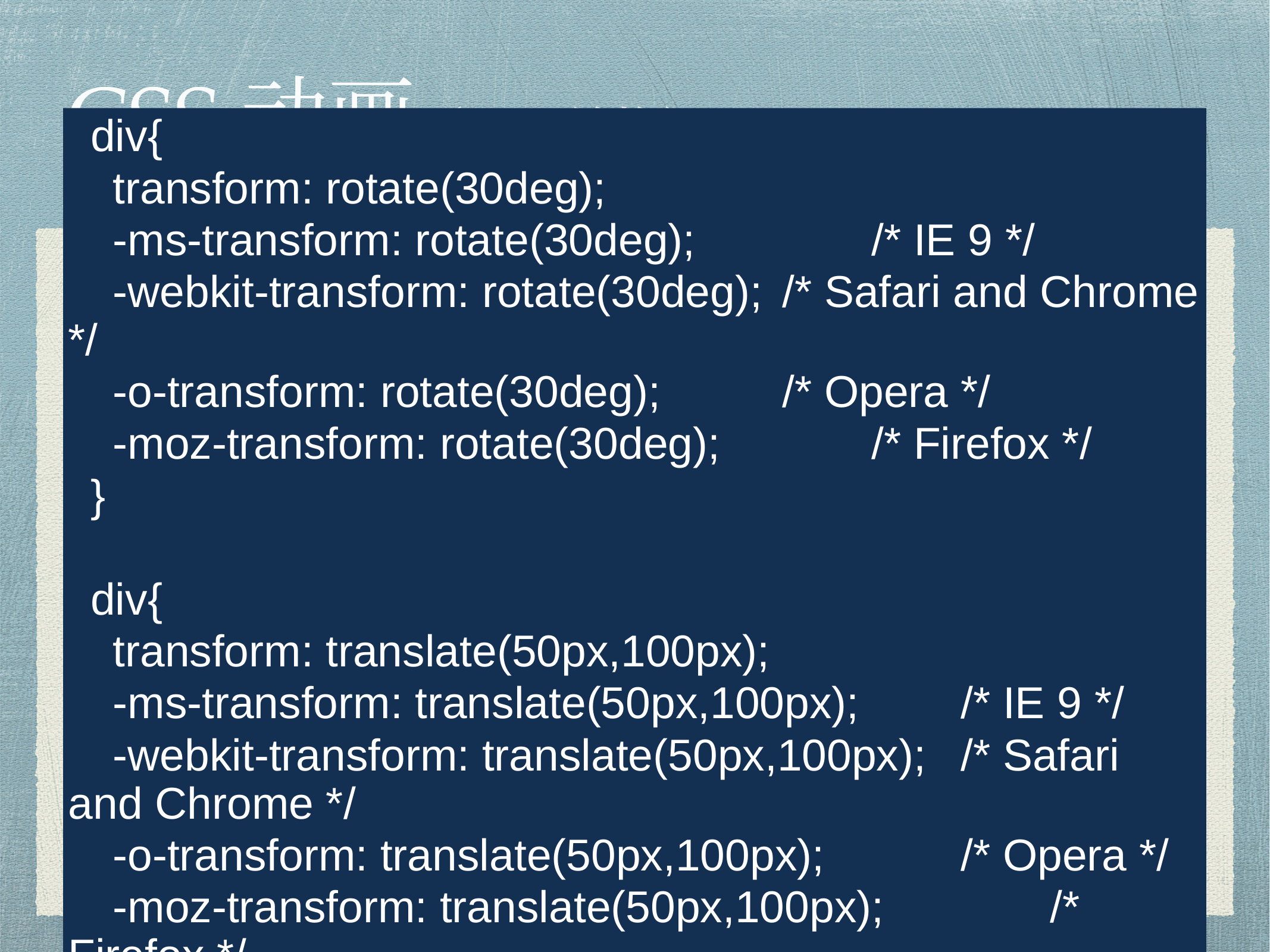

# CSS动画（2D 转换）
div{
transform: rotate(30deg);
-ms-transform: rotate(30deg);		/* IE 9 */
-webkit-transform: rotate(30deg);	/* Safari and Chrome */
-o-transform: rotate(30deg);		/* Opera */
-moz-transform: rotate(30deg);		/* Firefox */
}

div{
transform: translate(50px,100px);
-ms-transform: translate(50px,100px);		/* IE 9 */
-webkit-transform: translate(50px,100px);	/* Safari and Chrome */
-o-transform: translate(50px,100px);		/* Opera */
-moz-transform: translate(50px,100px);		/* Firefox */
}